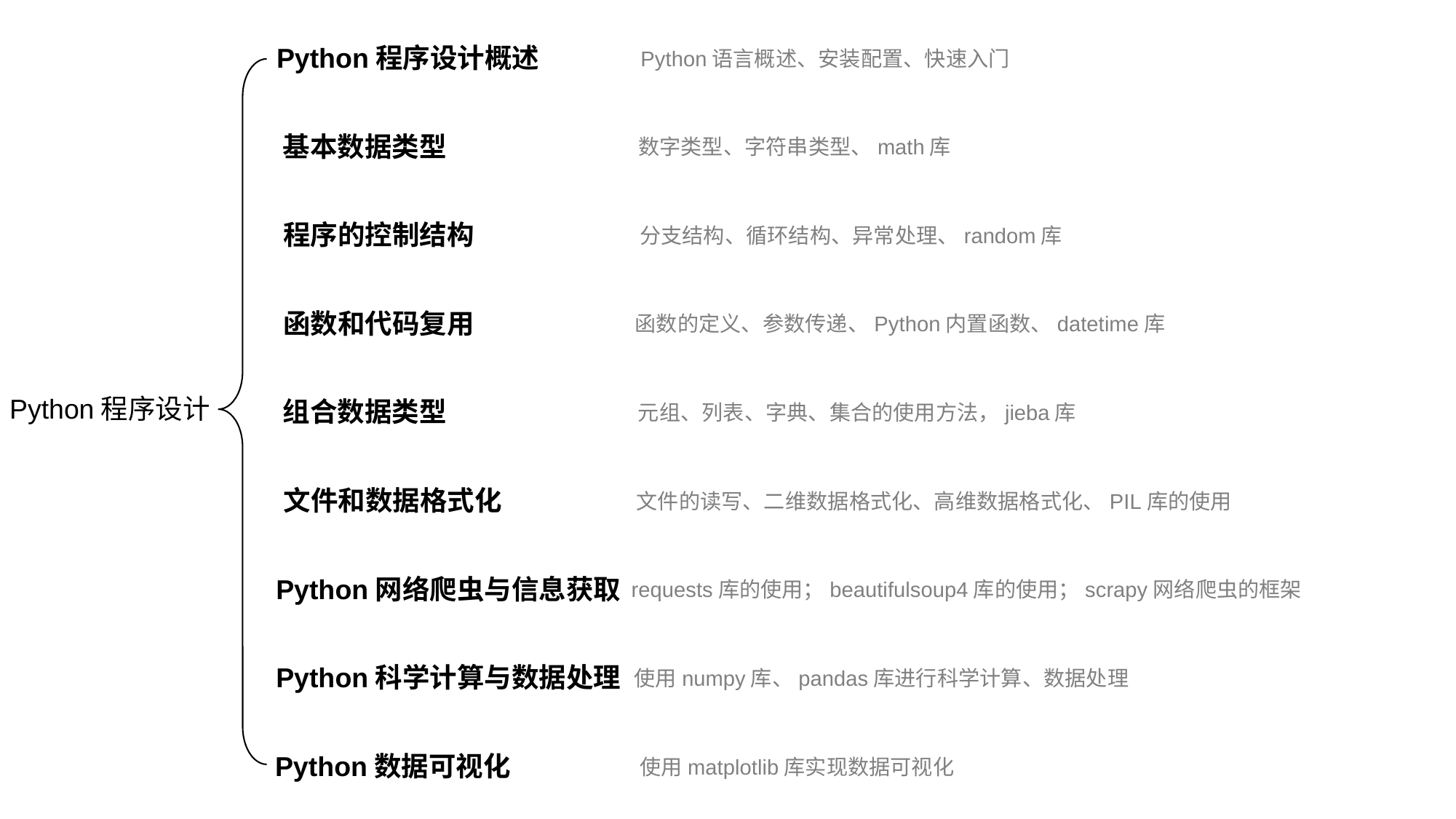

Python程序设计概述
Python语言概述、安装配置、快速入门

基本数据类型
数字类型、字符串类型、math库
程序的控制结构
分支结构、循环结构、异常处理、random库
函数和代码复用
函数的定义、参数传递、Python内置函数、datetime库
Python程序设计
组合数据类型
元组、列表、字典、集合的使用方法，jieba库
文件和数据格式化
文件的读写、二维数据格式化、高维数据格式化、PIL库的使用
Python网络爬虫与信息获取
requests库的使用；beautifulsoup4库的使用；scrapy网络爬虫的框架
Python科学计算与数据处理
使用numpy库、pandas库进行科学计算、数据处理
Python数据可视化
使用matplotlib库实现数据可视化